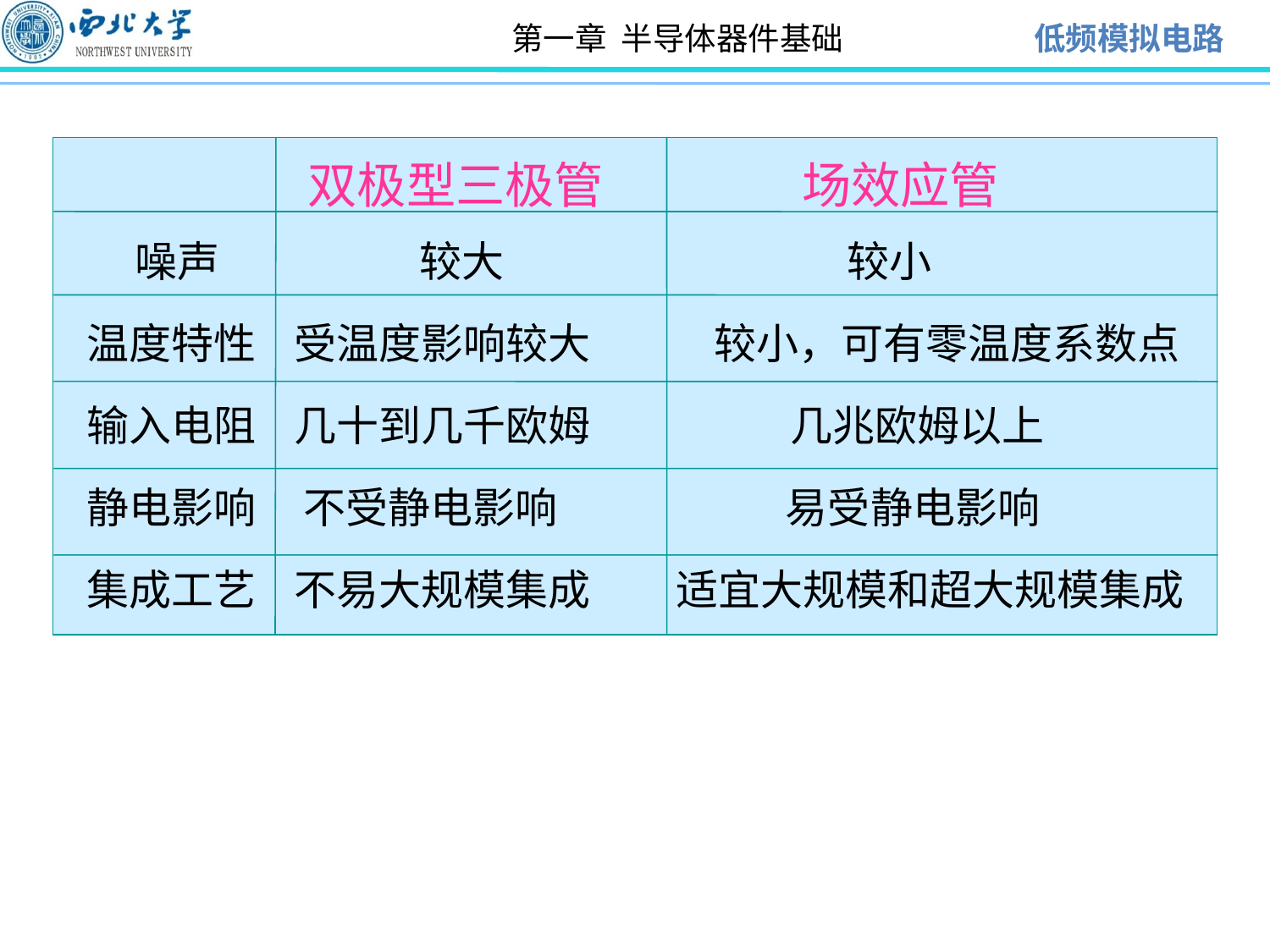

双极型三极管                  场效应管
    噪声                     较大                                    较小
温度特性    受温度影响较大             较小，可有零温度系数点
输入电阻    几十到几千欧姆                     几兆欧姆以上
静电影响     不受静电影响                        易受静电影响
集成工艺    不易大规模集成         适宜大规模和超大规模集成

141